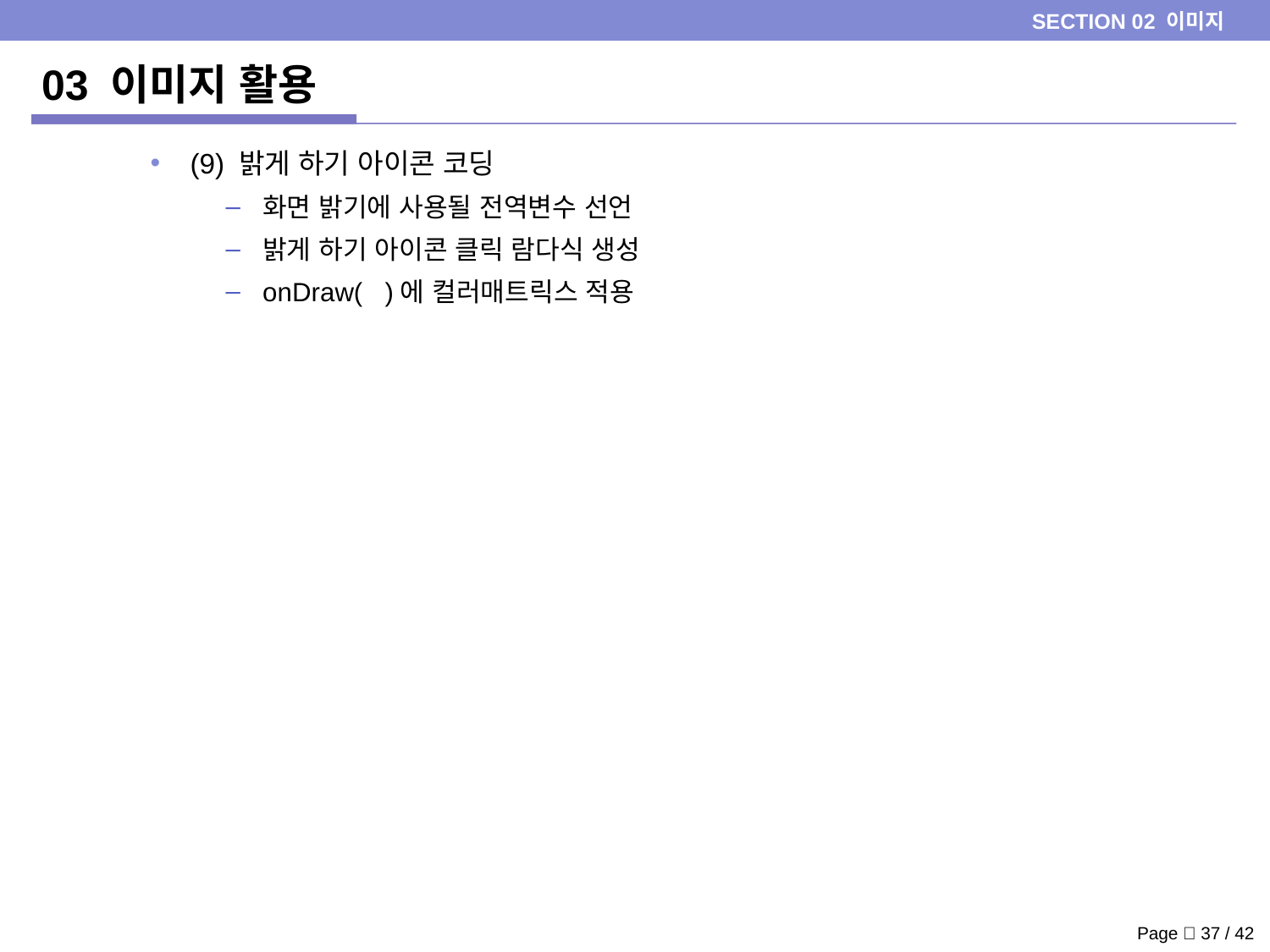

SECTION 02 이미지
# 03 이미지 활용
(9) 밝게 하기 아이콘 코딩
화면 밝기에 사용될 전역변수 선언
밝게 하기 아이콘 클릭 람다식 생성
onDraw(   )에 컬러매트릭스 적용